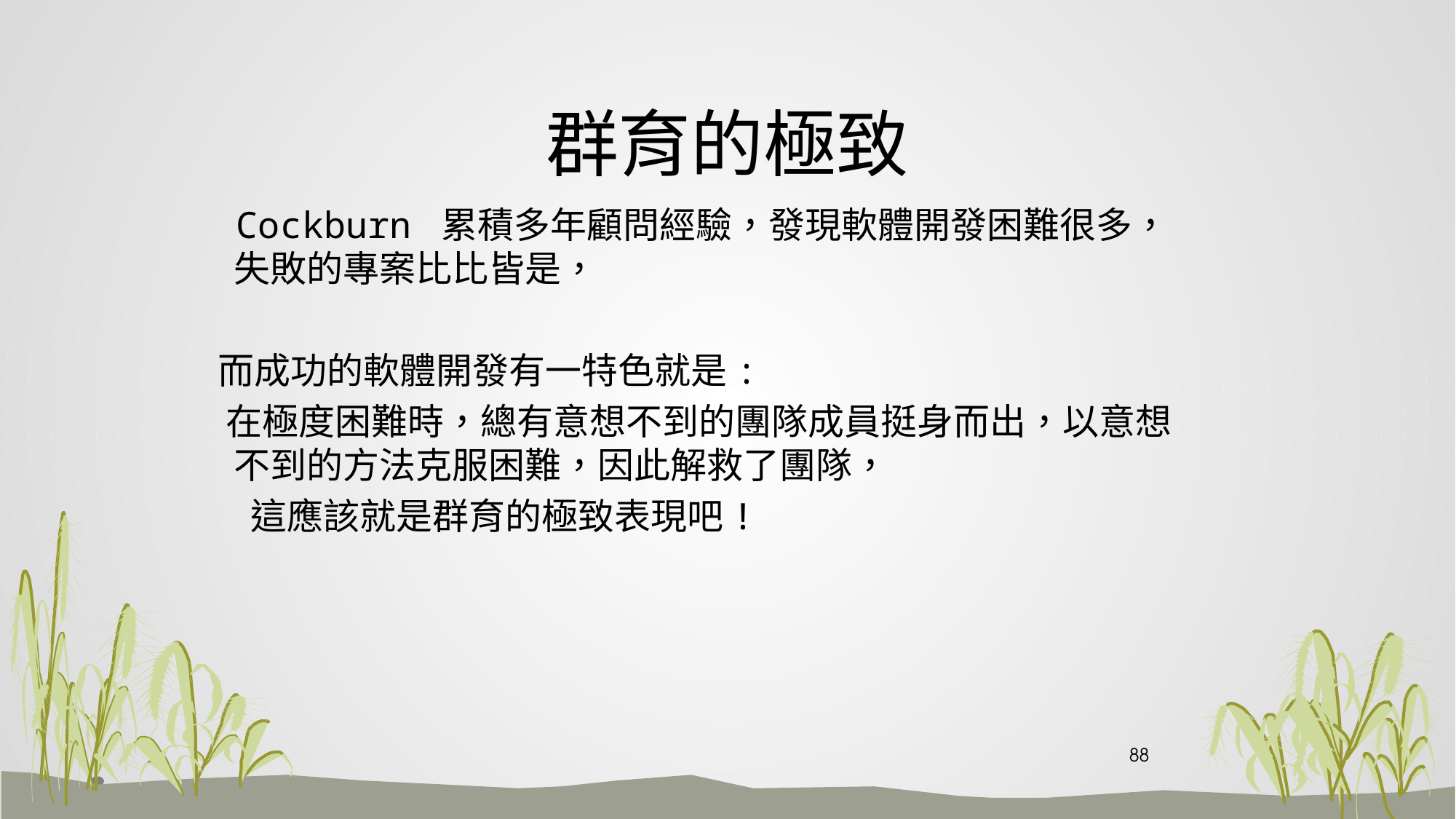

# 群育的極致
  Cockburn 累積多年顧問經驗，發現軟體開發困難很多，失敗的專案比比皆是，

  而成功的軟體開發有一特色就是:
   在極度困難時，總有意想不到的團隊成員挺身而出，以意想不到的方法克服困難，因此解救了團隊，
      這應該就是群育的極致表現吧!
88